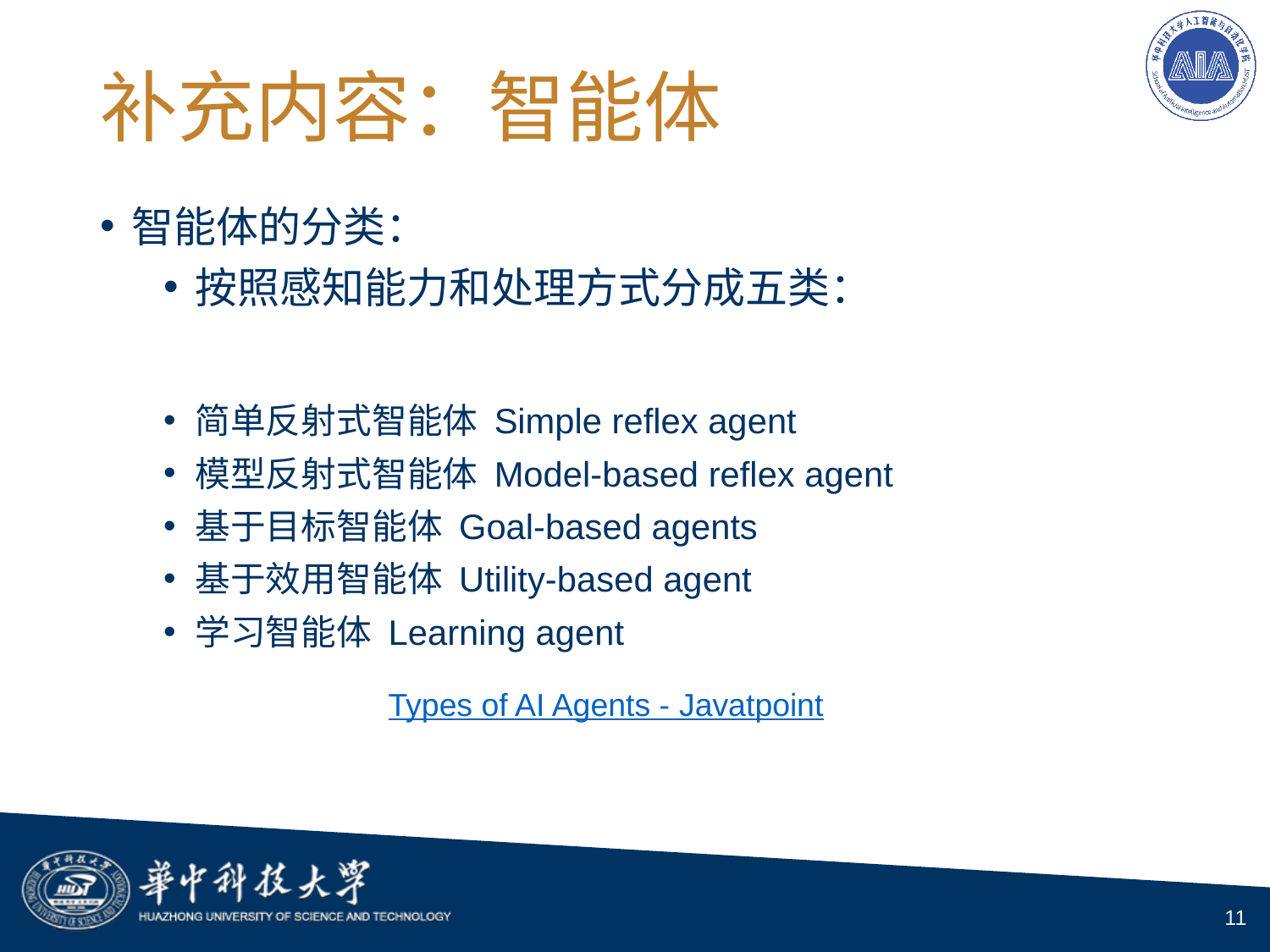

# 补充内容：智能体
智能体的分类：
按照感知能力和处理方式分成五类：

简单反射式智能体 Simple reflex agent
模型反射式智能体 Model-based reflex agent
基于目标智能体 Goal-based agents
基于效用智能体 Utility-based agent
学习智能体 Learning agent

Types of AI Agents - Javatpoint
11